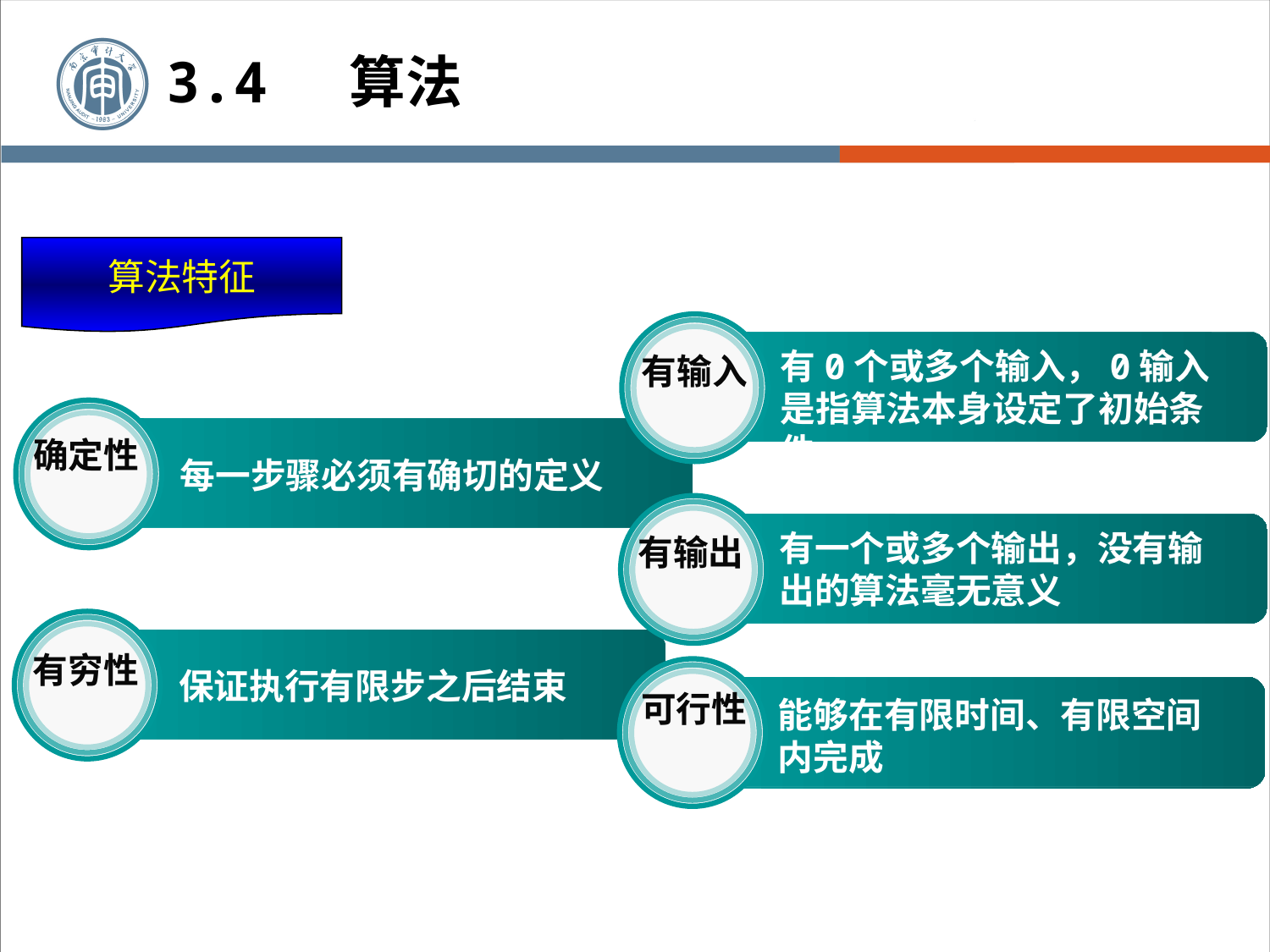

3.4  算法
算法特征

有0个或多个输入，0输入是指算法本身设定了初始条件
有输入

确定性
每一步骤必须有确切的定义

有一个或多个输出，没有输出的算法毫无意义
有输出

有穷性
保证执行有限步之后结束

可行性
能够在有限时间、有限空间内完成